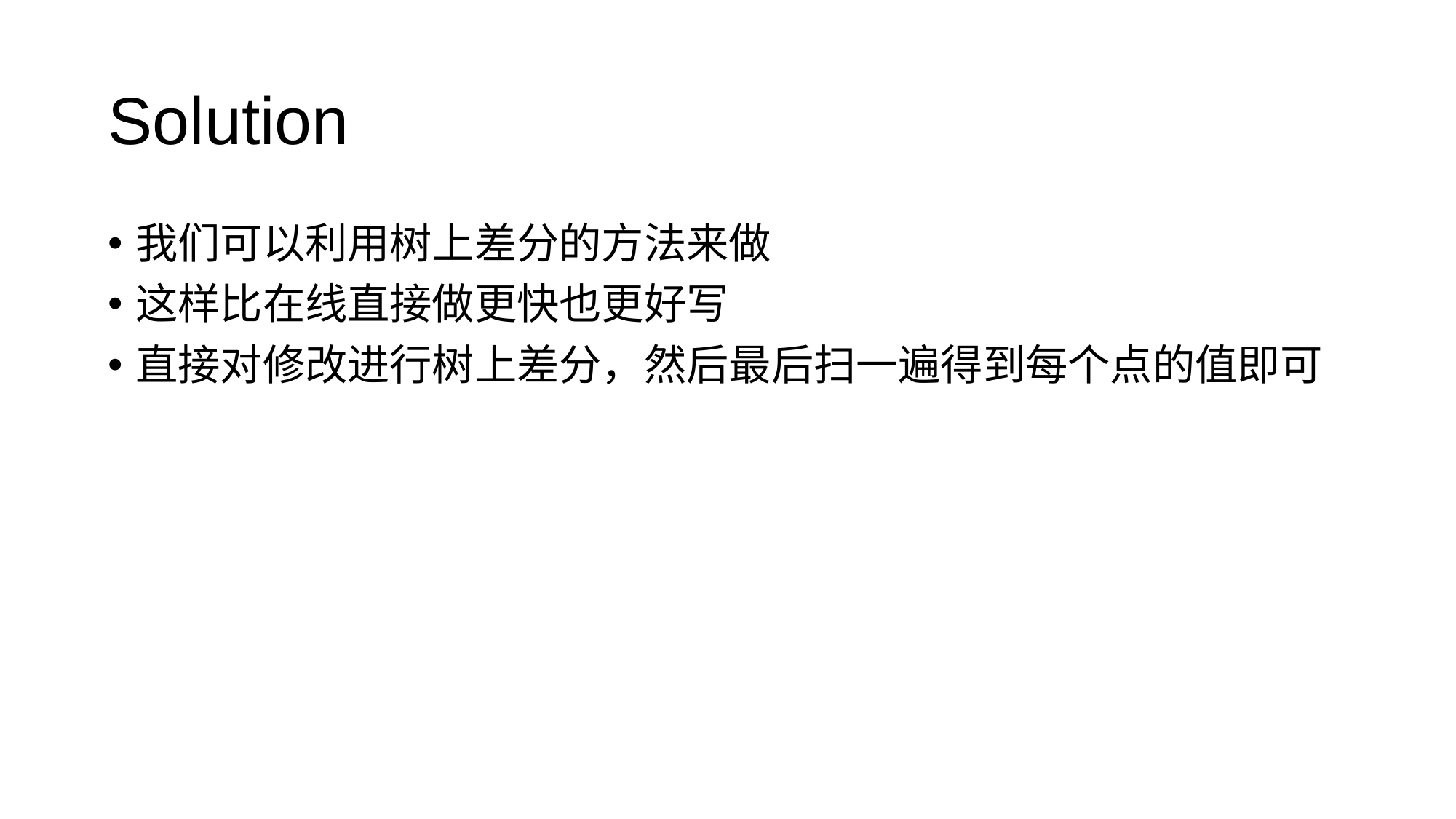

# Solution
我们可以利用树上差分的方法来做
这样比在线直接做更快也更好写
直接对修改进行树上差分，然后最后扫一遍得到每个点的值即可